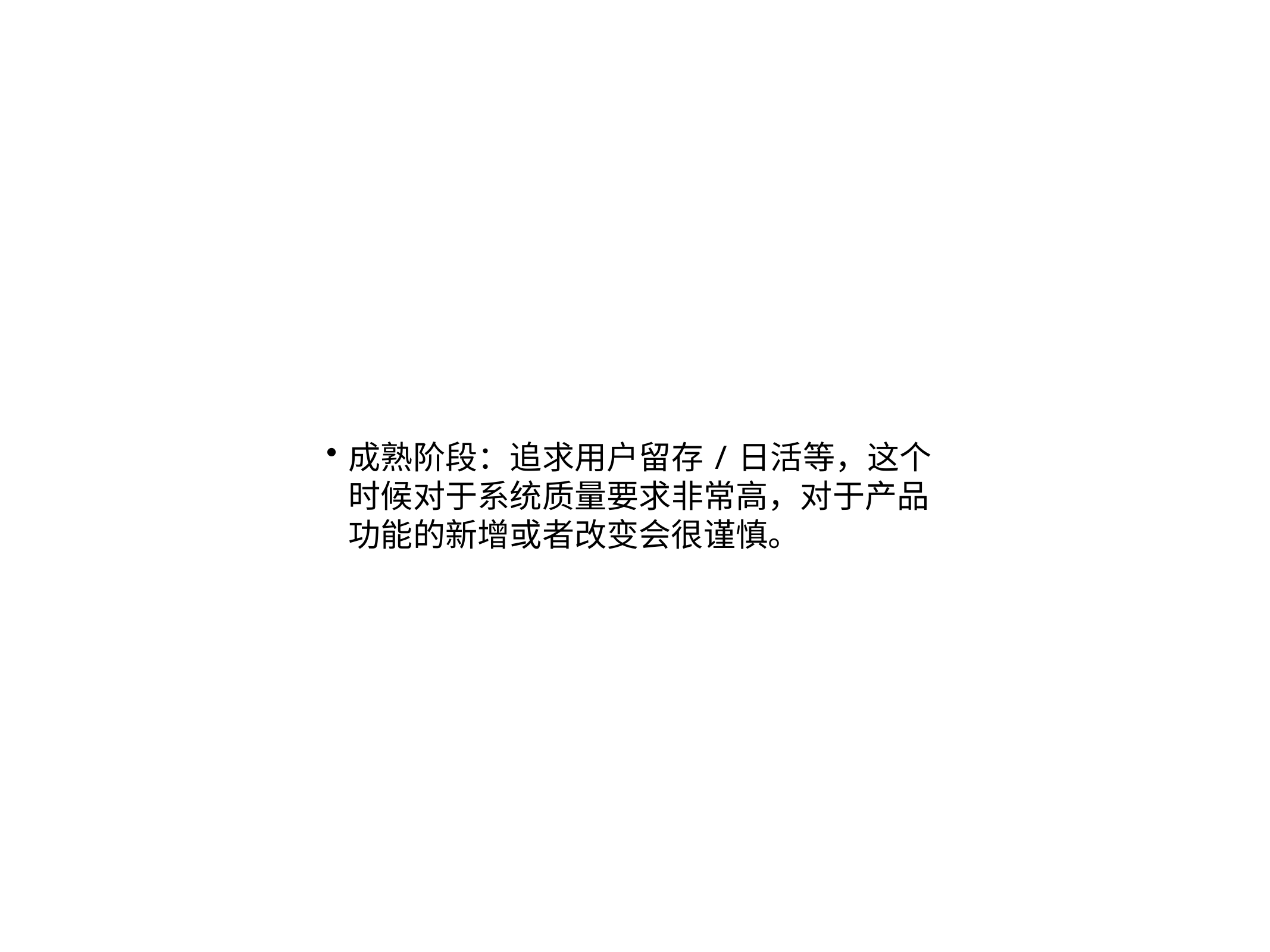

成熟阶段：追求用户留存/日活等，这个时候对于系统质量要求非常高，对于产品功能的新增或者改变会很谨慎。